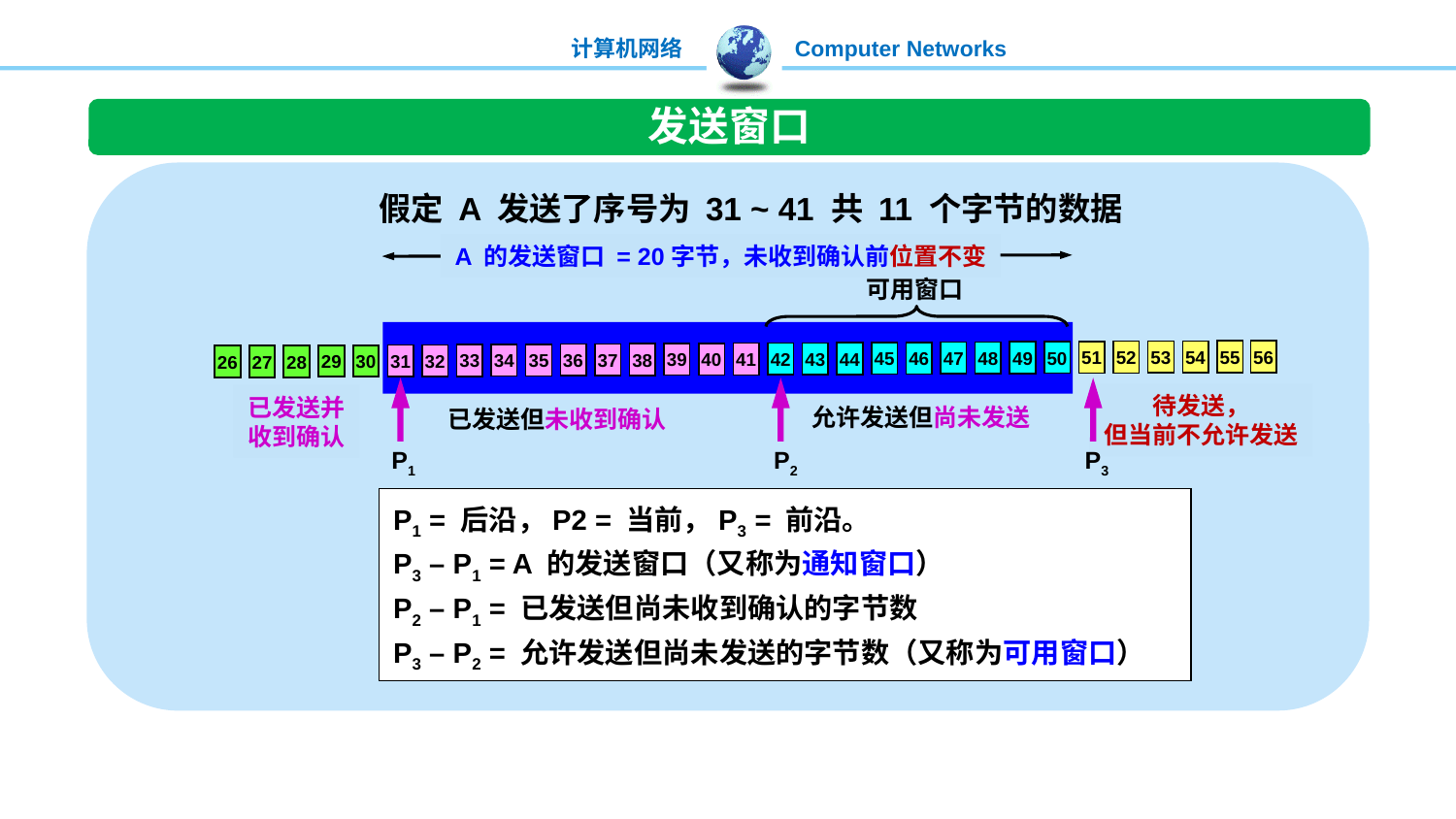

发送窗口

假定 A 发送了序号为 31 ~ 41 共 11 个字节的数据
A 的发送窗口 = 20字节，未收到确认前位置不变

可用窗口

55
56
54
53
52
51
50
49
48
47
46
45
44
43
42
41
40
39
38
37
36
35
34
33
32
31
30
29
28
27
26

P1

P2

P3
待发送，
但当前不允许发送
已发送并
收到确认
允许发送但尚未发送
已发送但未收到确认
P1 = 后沿，P2 = 当前，P3 = 前沿。
P3 – P1 = A 的发送窗口（又称为通知窗口）
P2 – P1 = 已发送但尚未收到确认的字节数
P3 – P2 = 允许发送但尚未发送的字节数（又称为可用窗口）